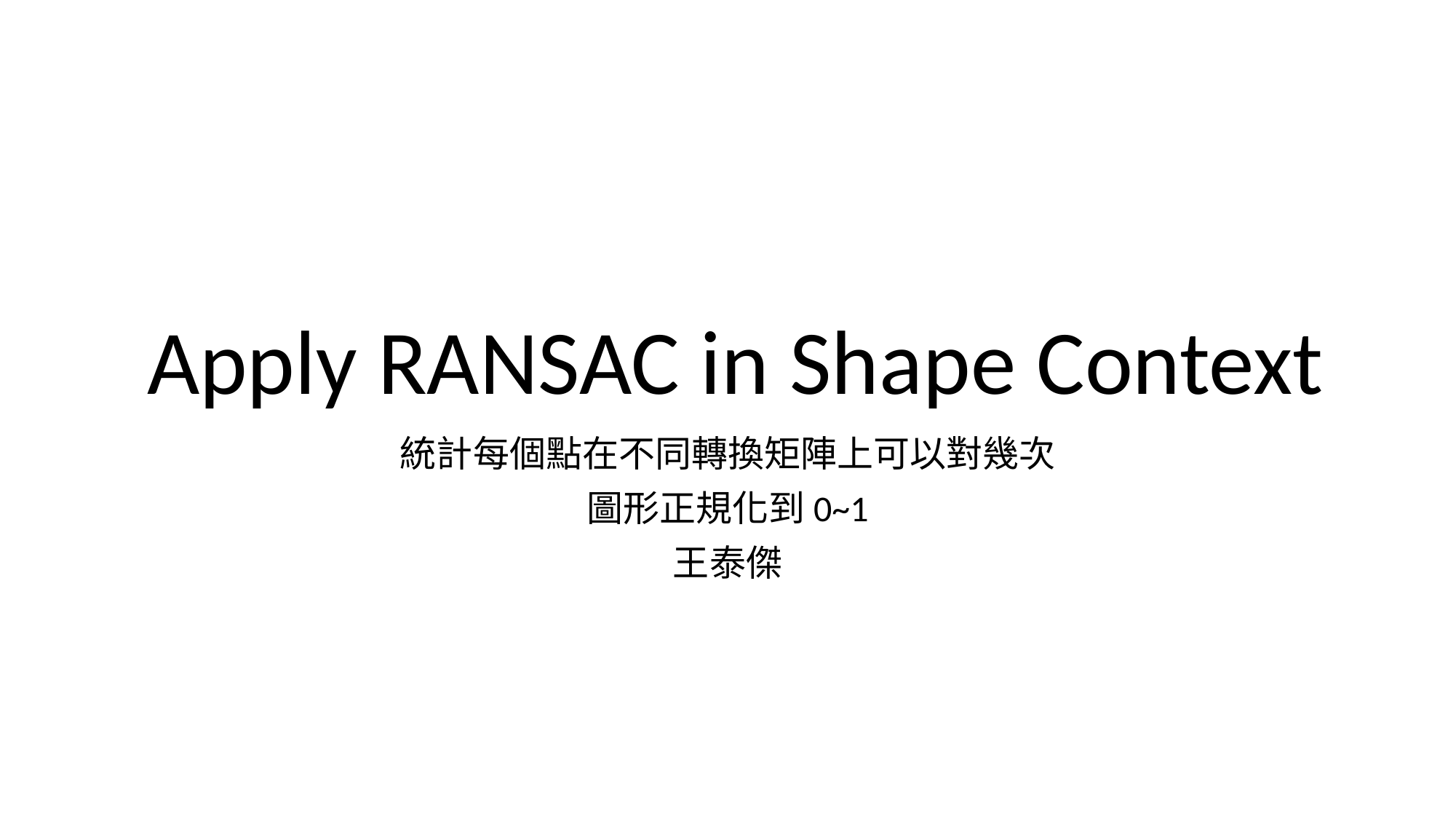

# Apply RANSAC in Shape Context
統計每個點在不同轉換矩陣上可以對幾次
圖形正規化到0~1
王泰傑